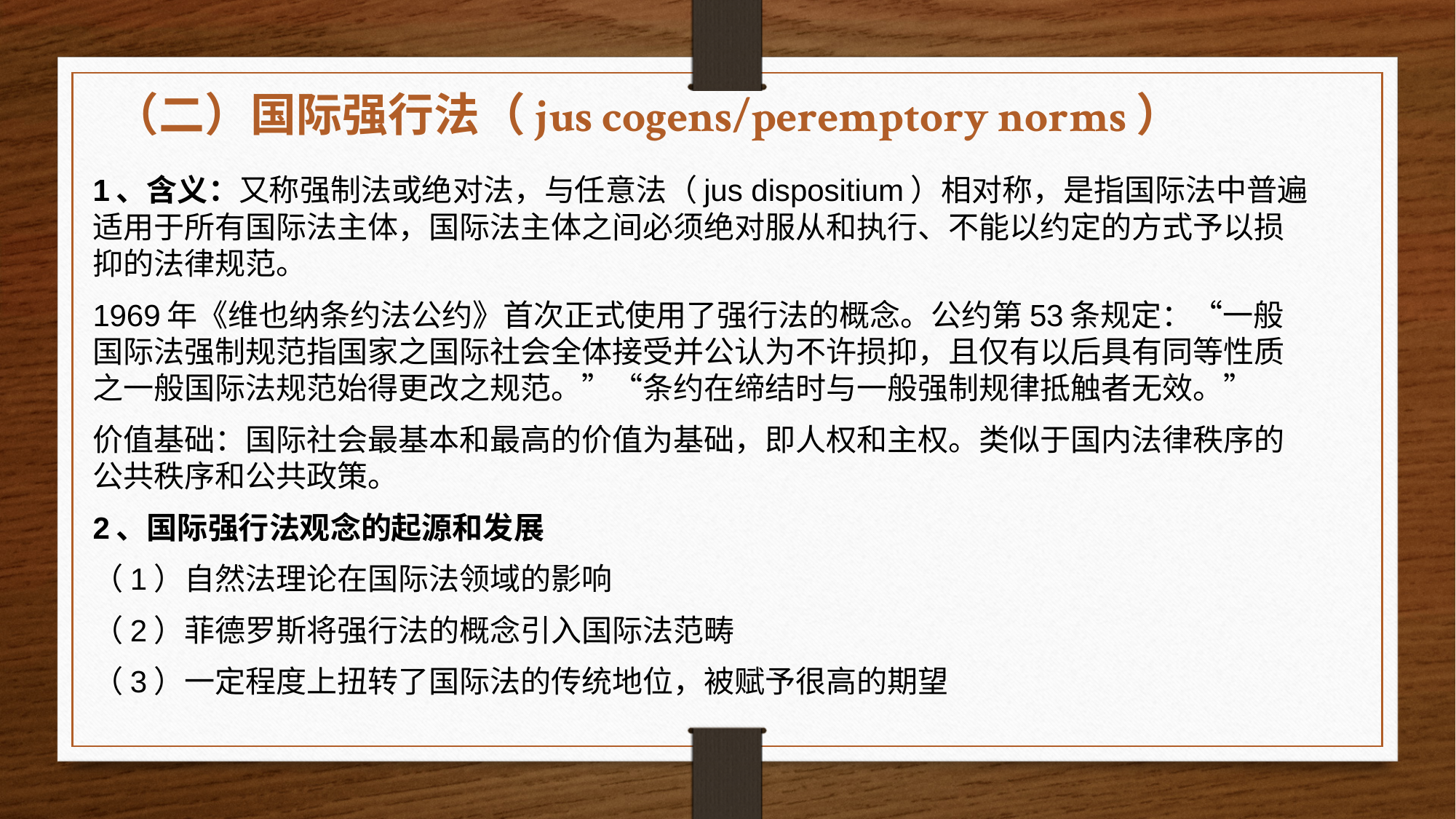

# （二）国际强行法（jus cogens/peremptory norms）
1、含义：又称强制法或绝对法，与任意法（jus dispositium）相对称，是指国际法中普遍适用于所有国际法主体，国际法主体之间必须绝对服从和执行、不能以约定的方式予以损抑的法律规范。
1969年《维也纳条约法公约》首次正式使用了强行法的概念。公约第53条规定：“一般国际法强制规范指国家之国际社会全体接受并公认为不许损抑，且仅有以后具有同等性质之一般国际法规范始得更改之规范。”“条约在缔结时与一般强制规律抵触者无效。”
价值基础：国际社会最基本和最高的价值为基础，即人权和主权。类似于国内法律秩序的公共秩序和公共政策。
2、国际强行法观念的起源和发展
（1）自然法理论在国际法领域的影响
（2）菲德罗斯将强行法的概念引入国际法范畴
（3）一定程度上扭转了国际法的传统地位，被赋予很高的期望